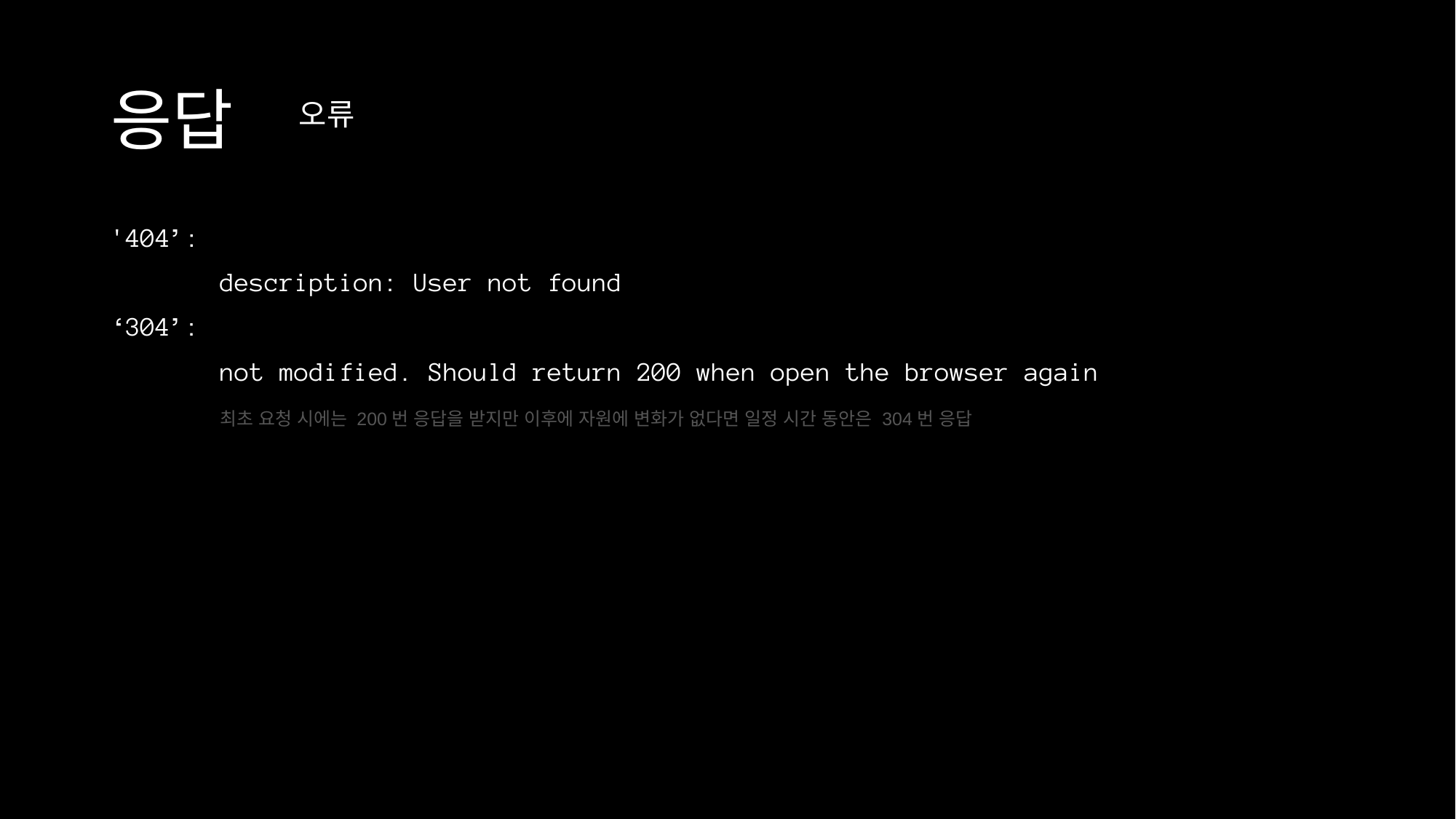

# 응답
오류
'404’:
	description: User not found
‘304’:
	not modified. Should return 200 when open the browser again
	최초 요청 시에는 200번 응답을 받지만 이후에 자원에 변화가 없다면 일정 시간 동안은 304번 응답